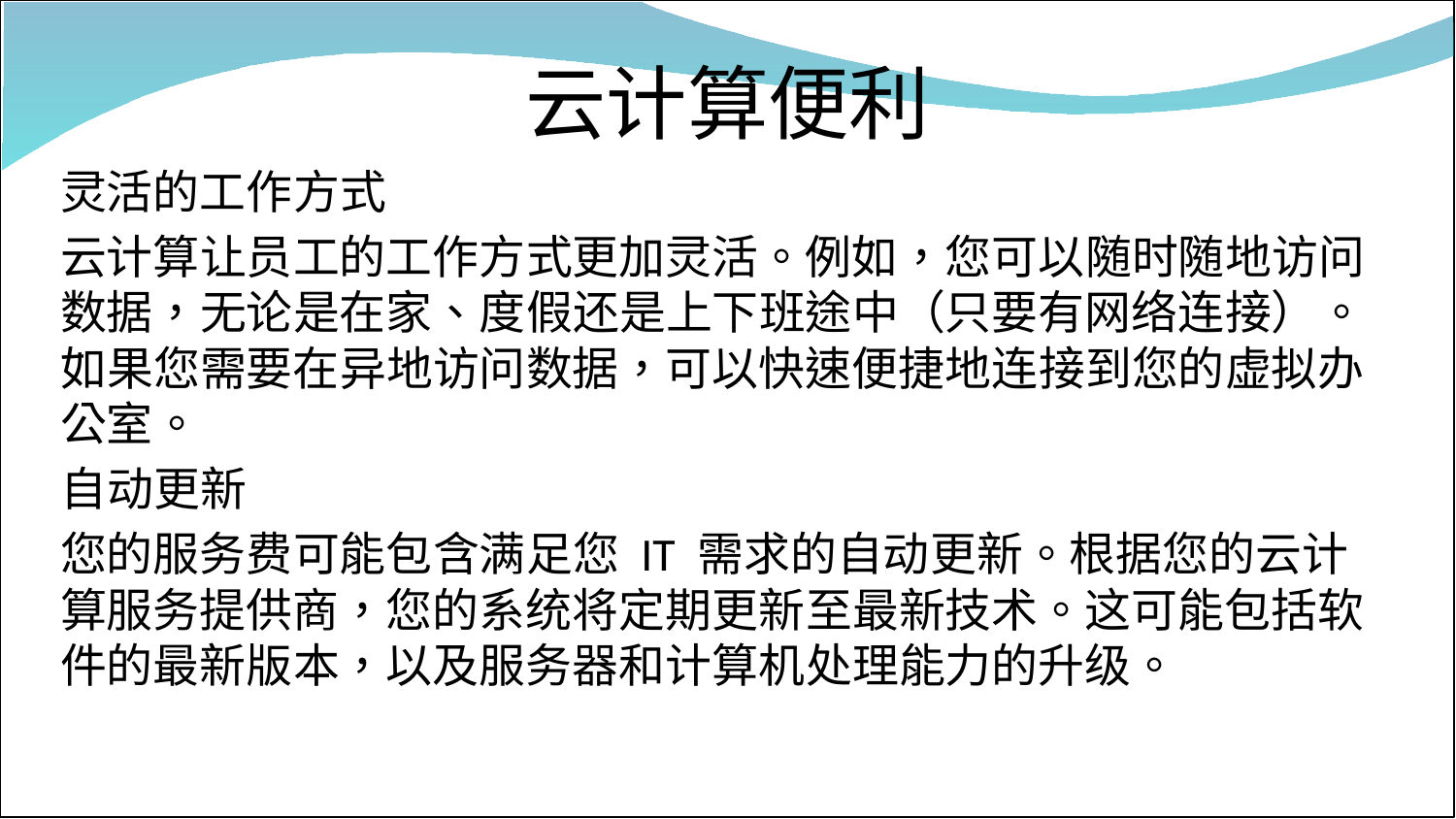

# 云计算便利
灵活的工作方式
云计算让员工的工作方式更加灵活。例如，您可以随时随地访问数据，无论是在家、度假还是上下班途中（只要有网络连接）。如果您需要在异地访问数据，可以快速便捷地连接到您的虚拟办公室。
自动更新
您的服务费可能包含满足您 IT 需求的自动更新。根据您的云计算服务提供商，您的系统将定期更新至最新技术。这可能包括软件的最新版本，以及服务器和计算机处理能力的升级。